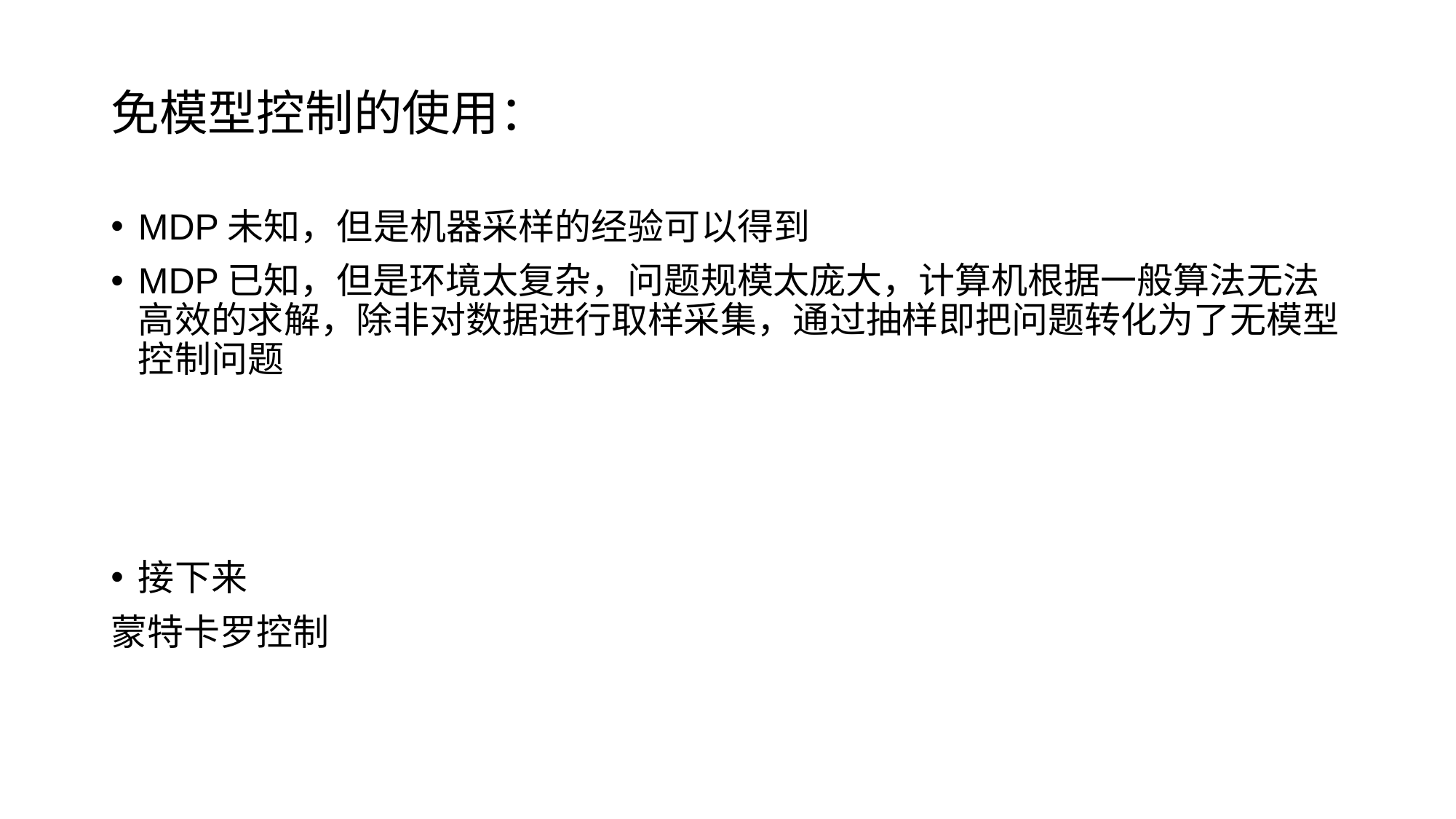

# 免模型控制的使用：
MDP未知，但是机器采样的经验可以得到
MDP已知，但是环境太复杂，问题规模太庞大，计算机根据一般算法无法高效的求解，除非对数据进行取样采集，通过抽样即把问题转化为了无模型控制问题

接下来
蒙特卡罗控制